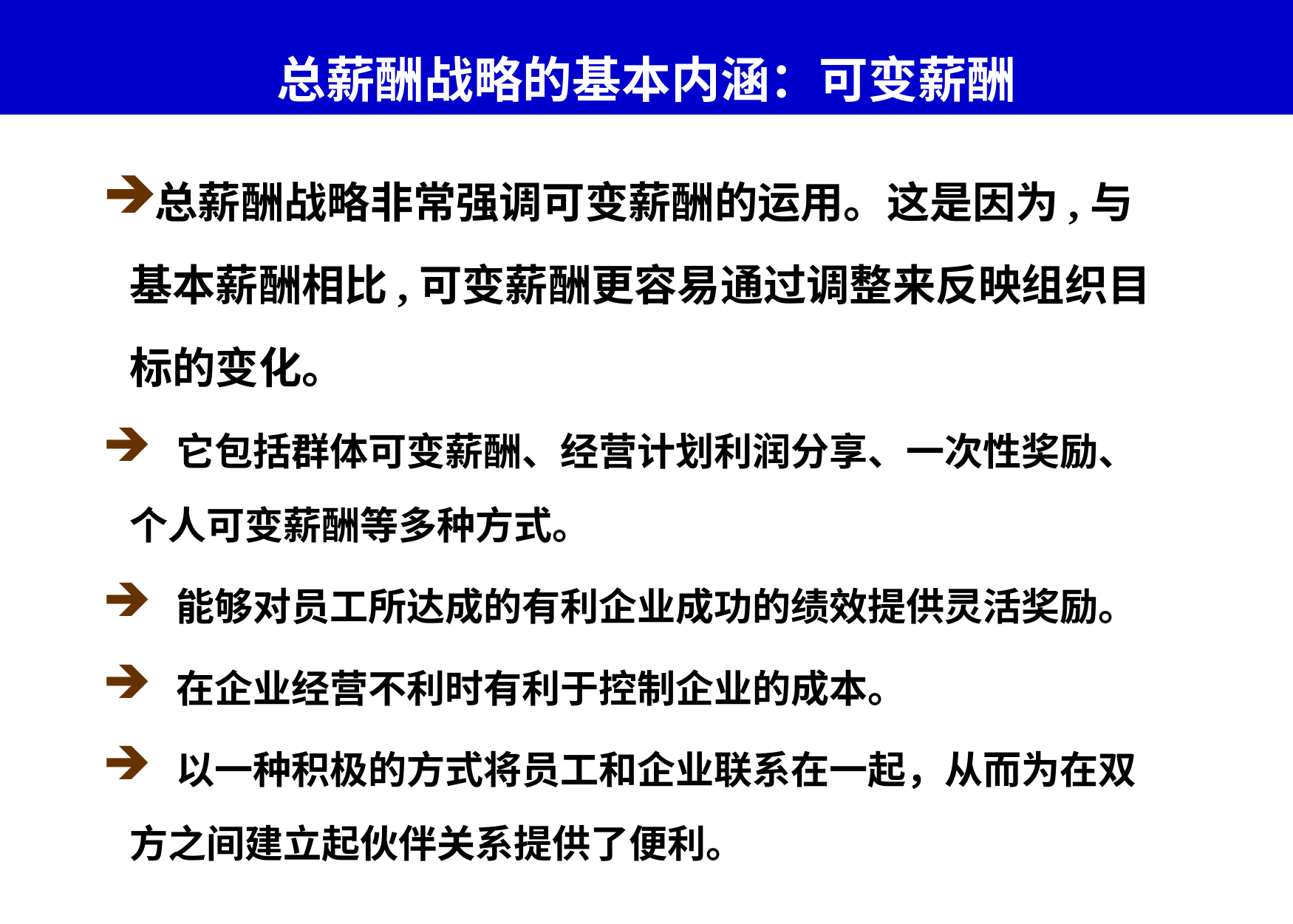

# 总薪酬战略的基本内涵：可变薪酬
总薪酬战略非常强调可变薪酬的运用。这是因为,与基本薪酬相比,可变薪酬更容易通过调整来反映组织目标的变化。
  它包括群体可变薪酬、经营计划利润分享、一次性奖励、个人可变薪酬等多种方式。
  能够对员工所达成的有利企业成功的绩效提供灵活奖励。
  在企业经营不利时有利于控制企业的成本。
  以一种积极的方式将员工和企业联系在一起，从而为在双方之间建立起伙伴关系提供了便利。